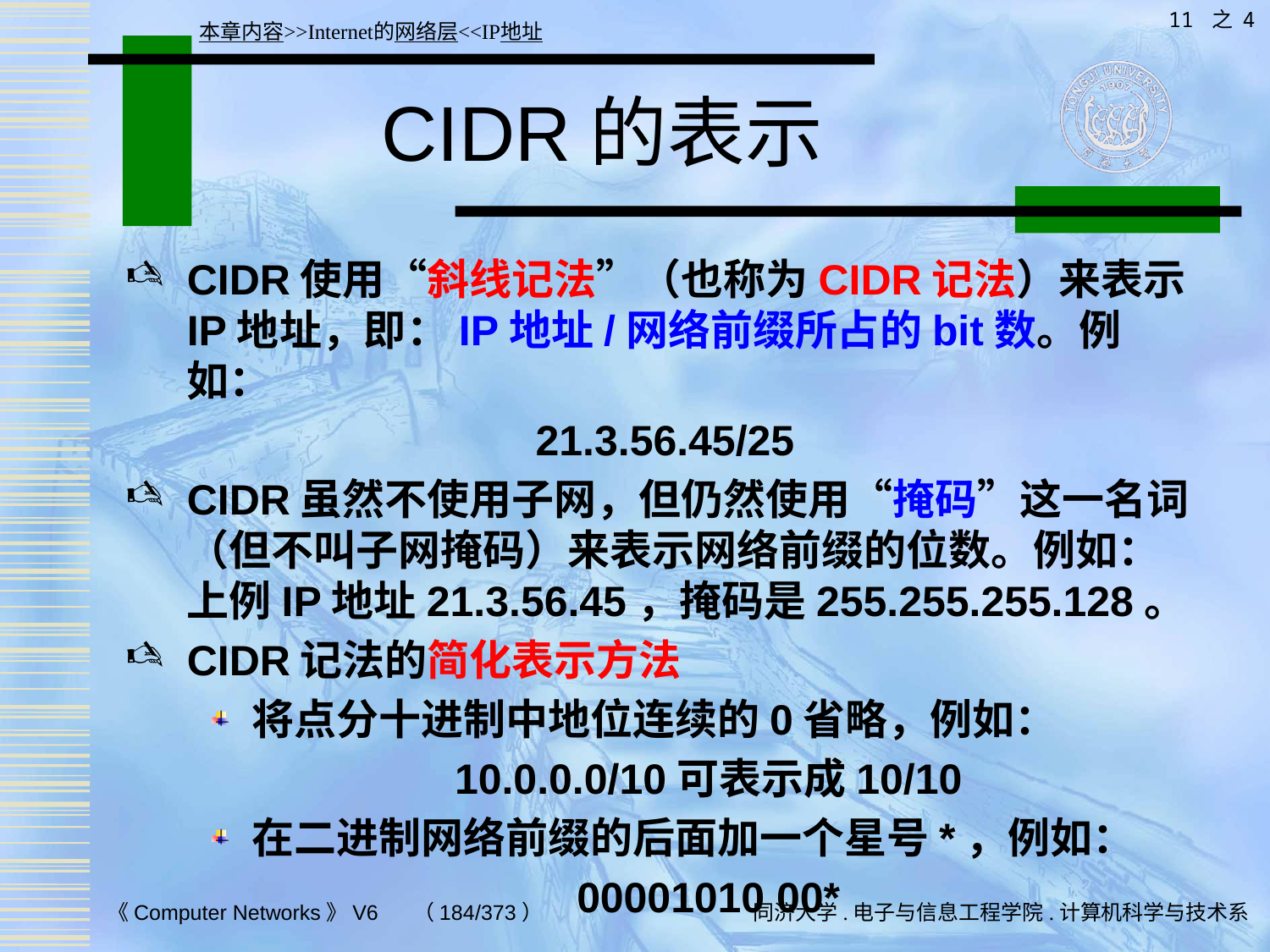

11 之 4
本章内容>>Internet的网络层<<IP地址
# CIDR的表示
CIDR使用“斜线记法”（也称为CIDR记法）来表示IP地址，即：IP地址/网络前缀所占的bit数。例如：
21.3.56.45/25
CIDR虽然不使用子网，但仍然使用“掩码”这一名词（但不叫子网掩码）来表示网络前缀的位数。例如： 上例IP地址21.3.56.45，掩码是255.255.255.128。
CIDR记法的简化表示方法
将点分十进制中地位连续的0省略，例如：
10.0.0.0/10可表示成10/10
在二进制网络前缀的后面加一个星号*，例如：
00001010 00*